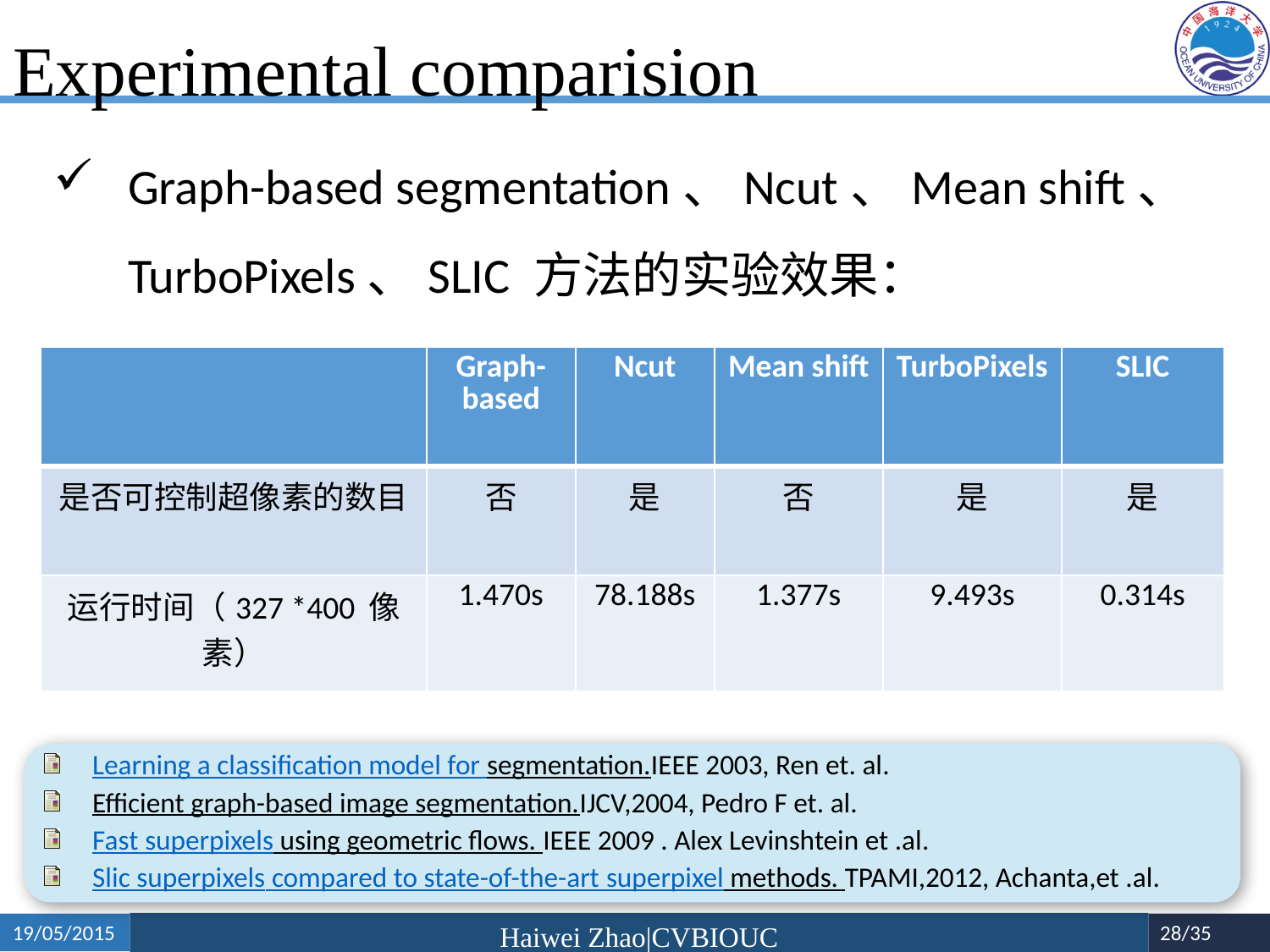

# Experimental comparision
Graph-based segmentation、Ncut、Mean shift、TurboPixels、SLIC 方法的实验效果：

|  | Graph-based | Ncut | Mean shift | TurboPixels | SLIC |
| --- | --- | --- | --- | --- | --- |
| 是否可控制超像素的数目 | 否 | 是 | 否 | 是 | 是 |
| 运行时间（327 \*400 像素） | 1.470s | 78.188s | 1.377s | 9.493s | 0.314s |
Learning a classification model for segmentation.IEEE 2003, Ren et. al.
Efficient graph-based image segmentation.IJCV,2004, Pedro F et. al.
Fast superpixels using geometric flows. IEEE 2009 . Alex Levinshtein et .al.
Slic superpixels compared to state-of-the-art superpixel methods. TPAMI,2012, Achanta,et .al.